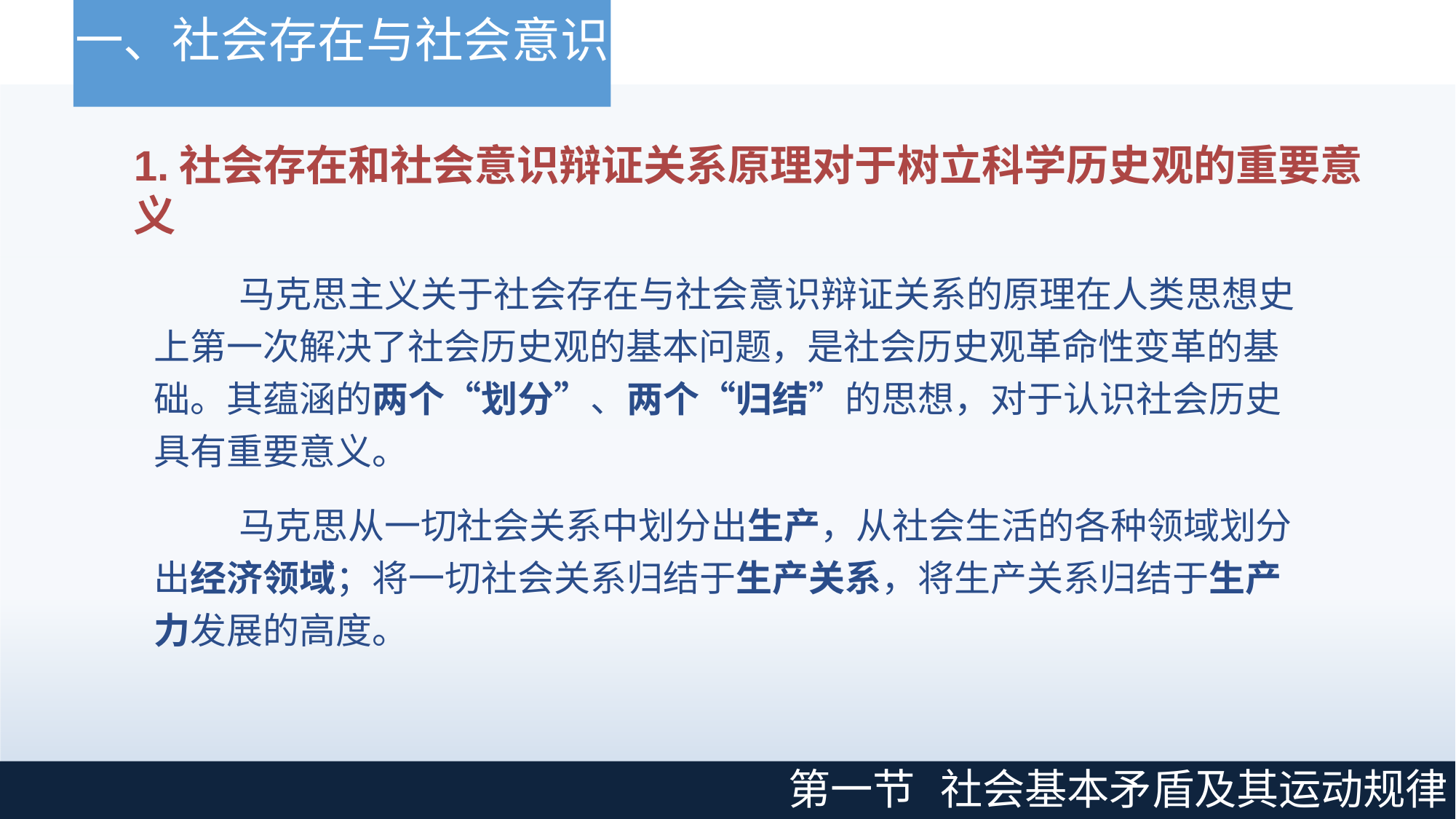

# 一、社会存在与社会意识

1.社会存在和社会意识辩证关系原理对于树立科学历史观的重要意义
马克思主义关于社会存在与社会意识辩证关系的原理在人类思想史 上第一次解决了社会历史观的基本问题，是社会历史观革命性变革的基 础。其蕴涵的两个“划分”、两个“归结”的思想，对于认识社会历史 具有重要意义。
马克思从一切社会关系中划分出生产，从社会生活的各种领域划分 出经济领域；将一切社会关系归结于生产关系，将生产关系归结于生产 力发展的高度。
第一节
社会基本矛盾及其运动规律